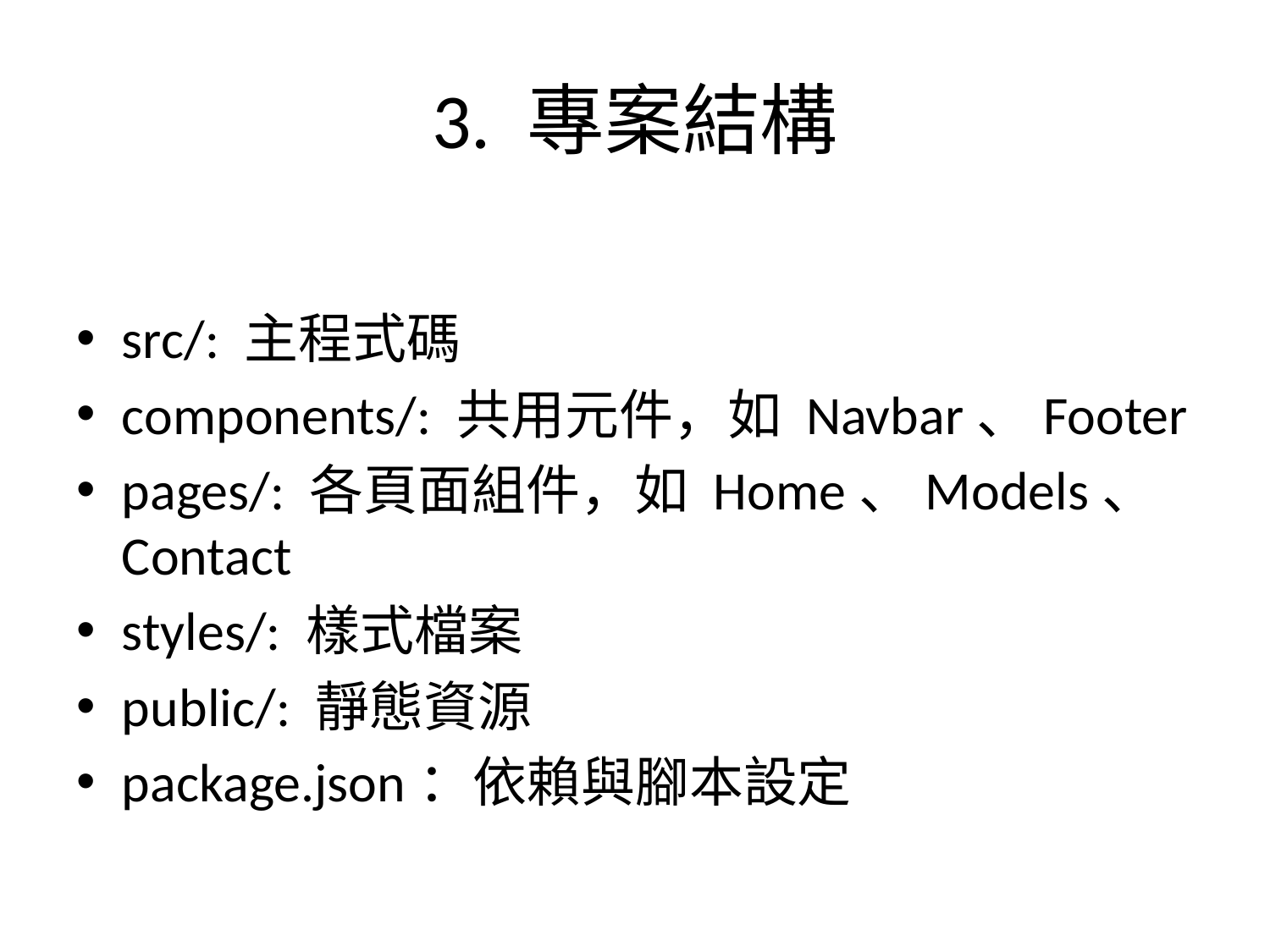

# 3. 專案結構

src/: 主程式碼
components/: 共用元件，如 Navbar、Footer
pages/: 各頁面組件，如 Home、Models、Contact
styles/: 樣式檔案
public/: 靜態資源
package.json：依賴與腳本設定